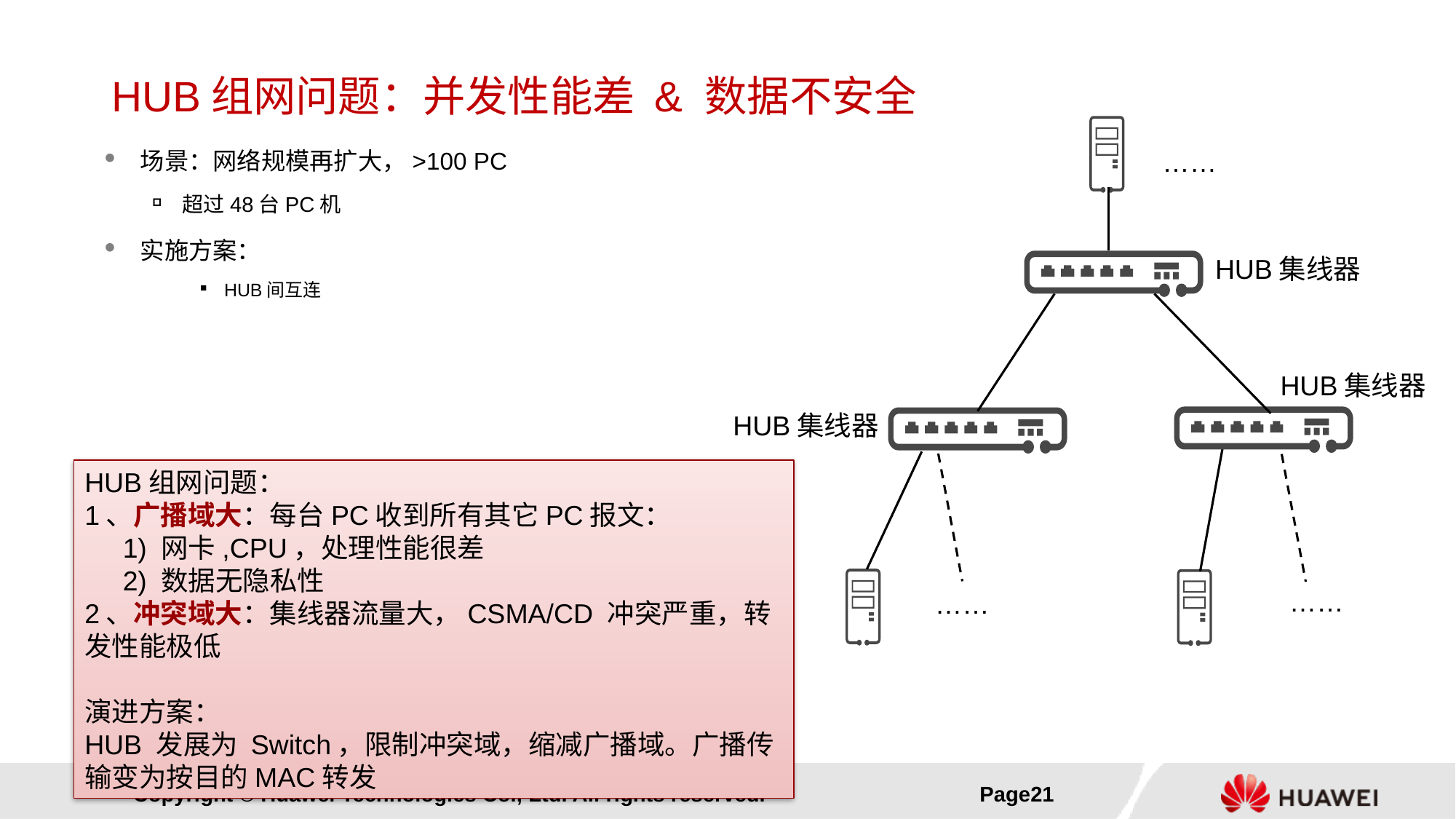

# HUB组网问题：并发性能差 & 数据不安全

……
HUB集线器

HUB集线器
HUB集线器

……
……
场景：网络规模再扩大，>100 PC
超过48台PC机
实施方案：
HUB间互连
HUB组网问题：
1、广播域大：每台PC收到所有其它PC报文：
     1) 网卡,CPU，处理性能很差
     2) 数据无隐私性
2、冲突域大：集线器流量大，CSMA/CD 冲突严重，转发性能极低

演进方案：
HUB 发展为 Switch，限制冲突域，缩减广播域。广播传输变为按目的MAC转发
Page21